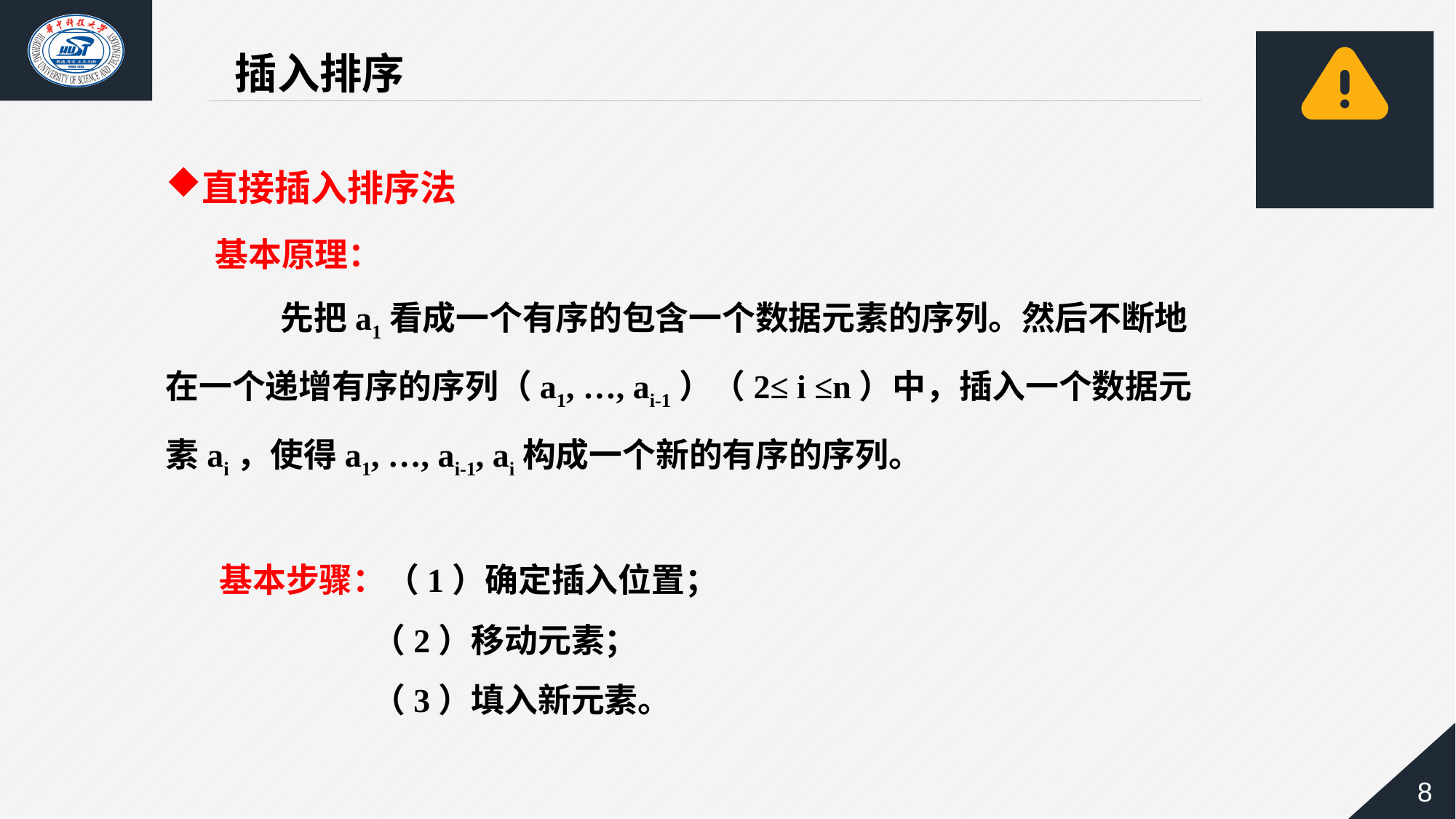

插入排序

直接插入排序法
     基本原理：
              先把a1看成一个有序的包含一个数据元素的序列。然后不断地在一个递增有序的序列（a1, …, ai-1）（2≤ i ≤n）中，插入一个数据元素ai，使得a1, …, ai-1, ai构成一个新的有序的序列。

      基本步骤：（1）确定插入位置；
                          （2）移动元素；
                          （3）填入新元素。